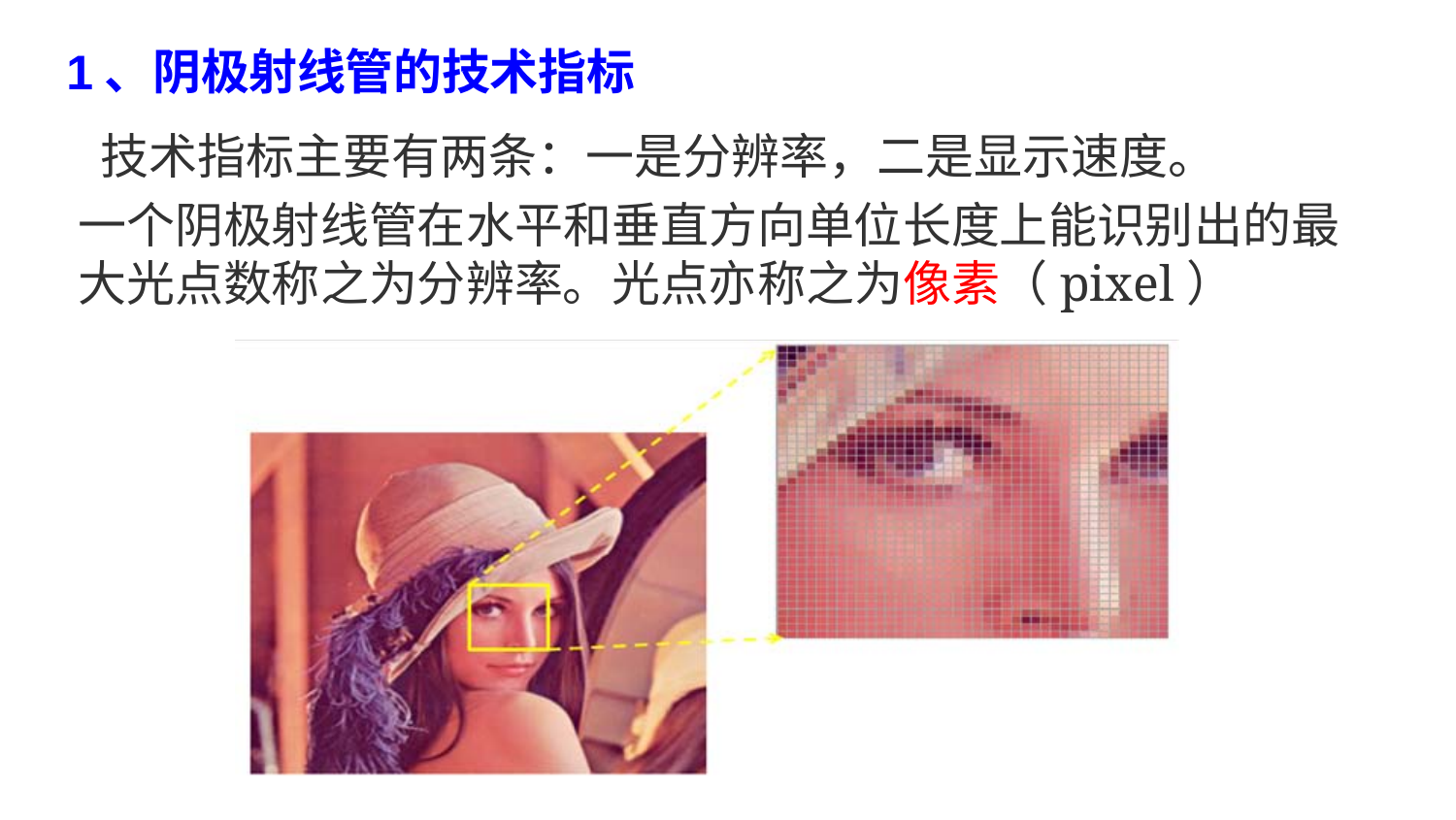

1、阴极射线管的技术指标
技术指标主要有两条：一是分辨率，二是显示速度。
一个阴极射线管在水平和垂直方向单位长度上能识别出的最 大光点数称之为分辨率。光点亦称之为像素（pixel）